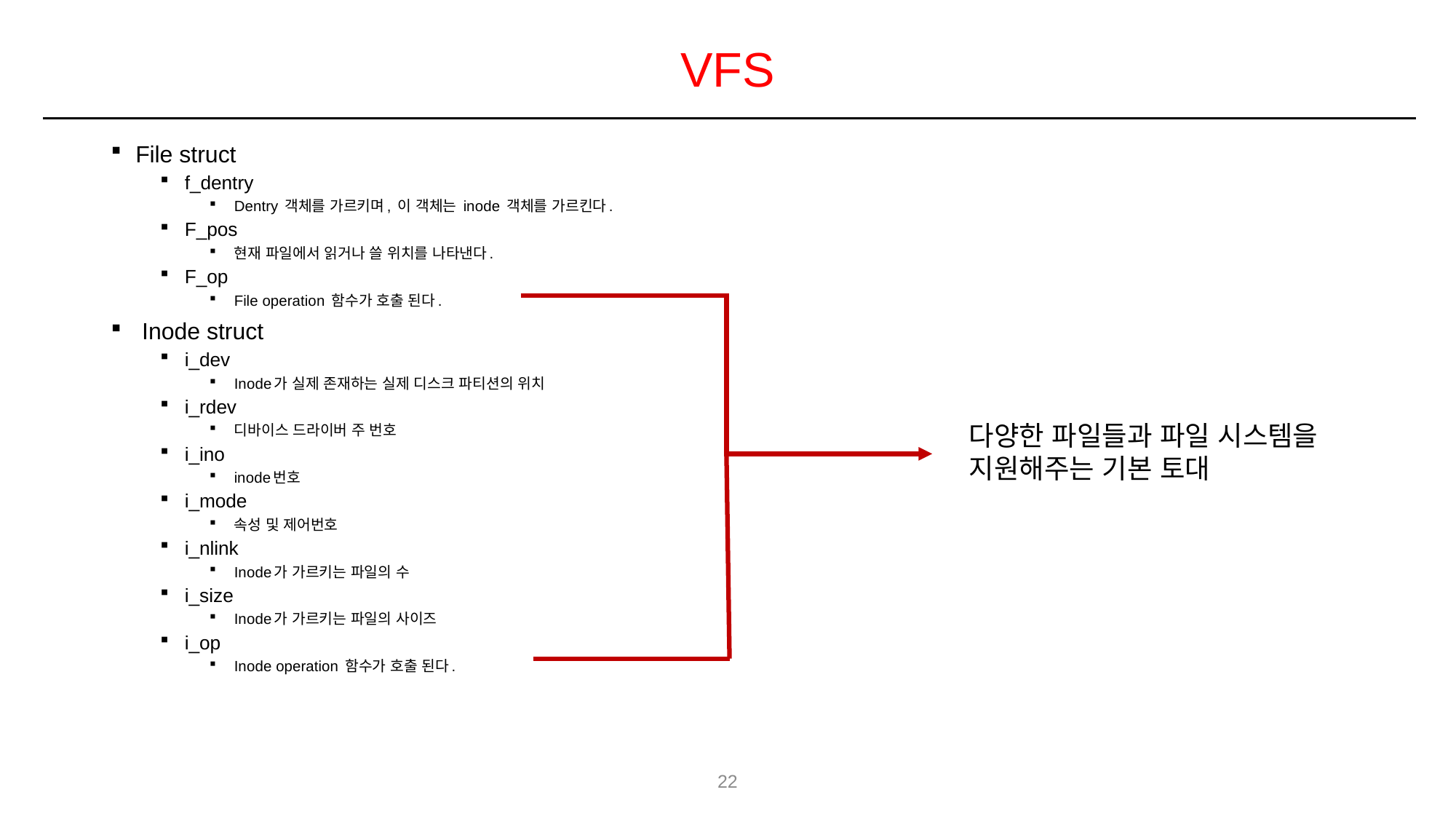

# VFS
File struct
f_dentry
Dentry 객체를 가르키며, 이 객체는 inode 객체를 가르킨다.
F_pos
현재 파일에서 읽거나 쓸 위치를 나타낸다.
F_op
File operation 함수가 호출 된다.
 Inode struct
i_dev
Inode가 실제 존재하는 실제 디스크 파티션의 위치
i_rdev
디바이스 드라이버 주 번호
i_ino
inode번호
i_mode
속성 및 제어번호
i_nlink
Inode가 가르키는 파일의 수
i_size
Inode가 가르키는 파일의 사이즈
i_op
Inode operation 함수가 호출 된다.

다양한 파일들과 파일 시스템을 지원해주는 기본 토대
22